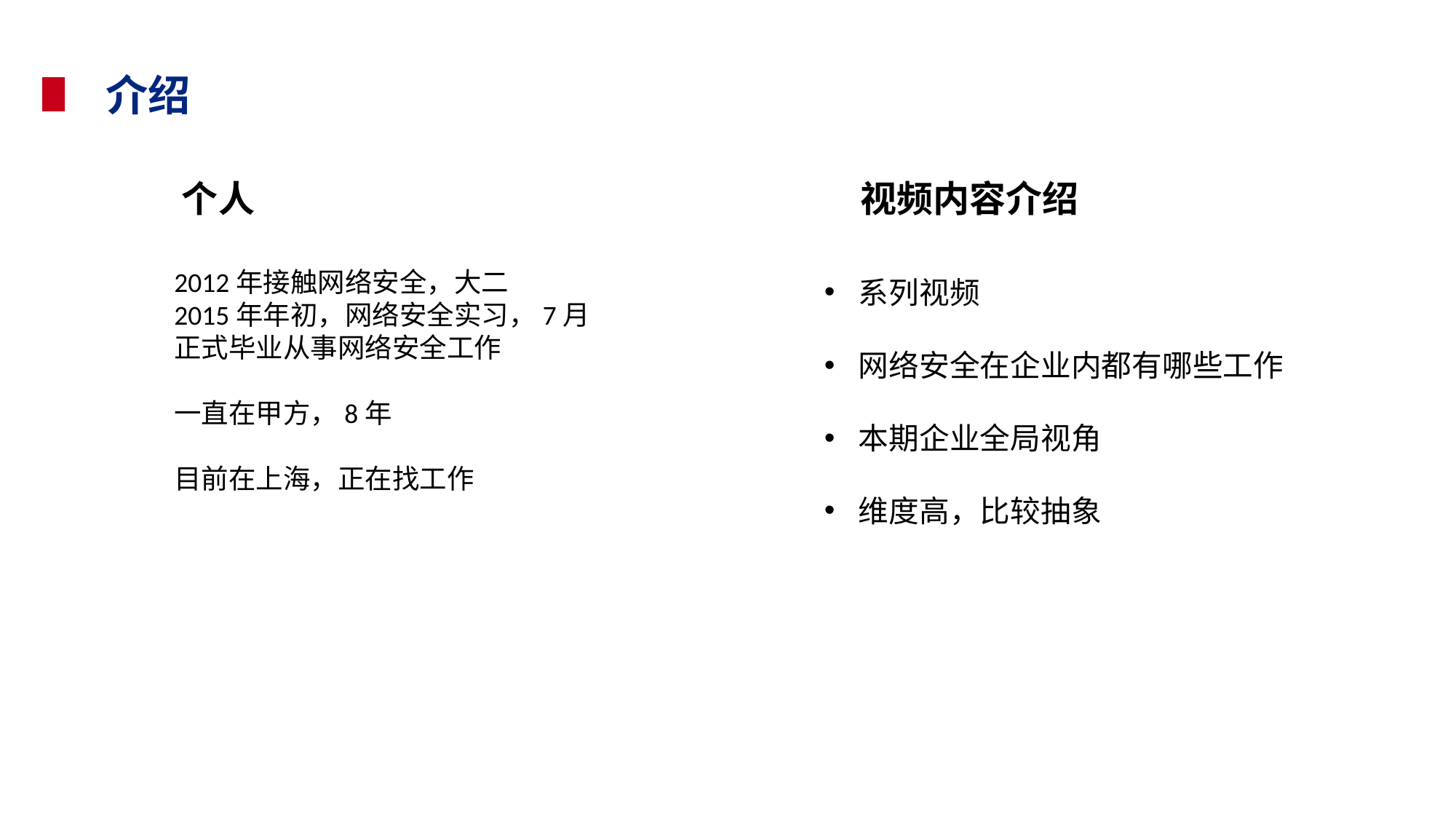

介绍

个人
视频内容介绍
2012年接触网络安全，大二
2015年年初，网络安全实习，7月正式毕业从事网络安全工作

一直在甲方，8年

目前在上海，正在找工作
系列视频

网络安全在企业内都有哪些工作

本期企业全局视角

维度高，比较抽象